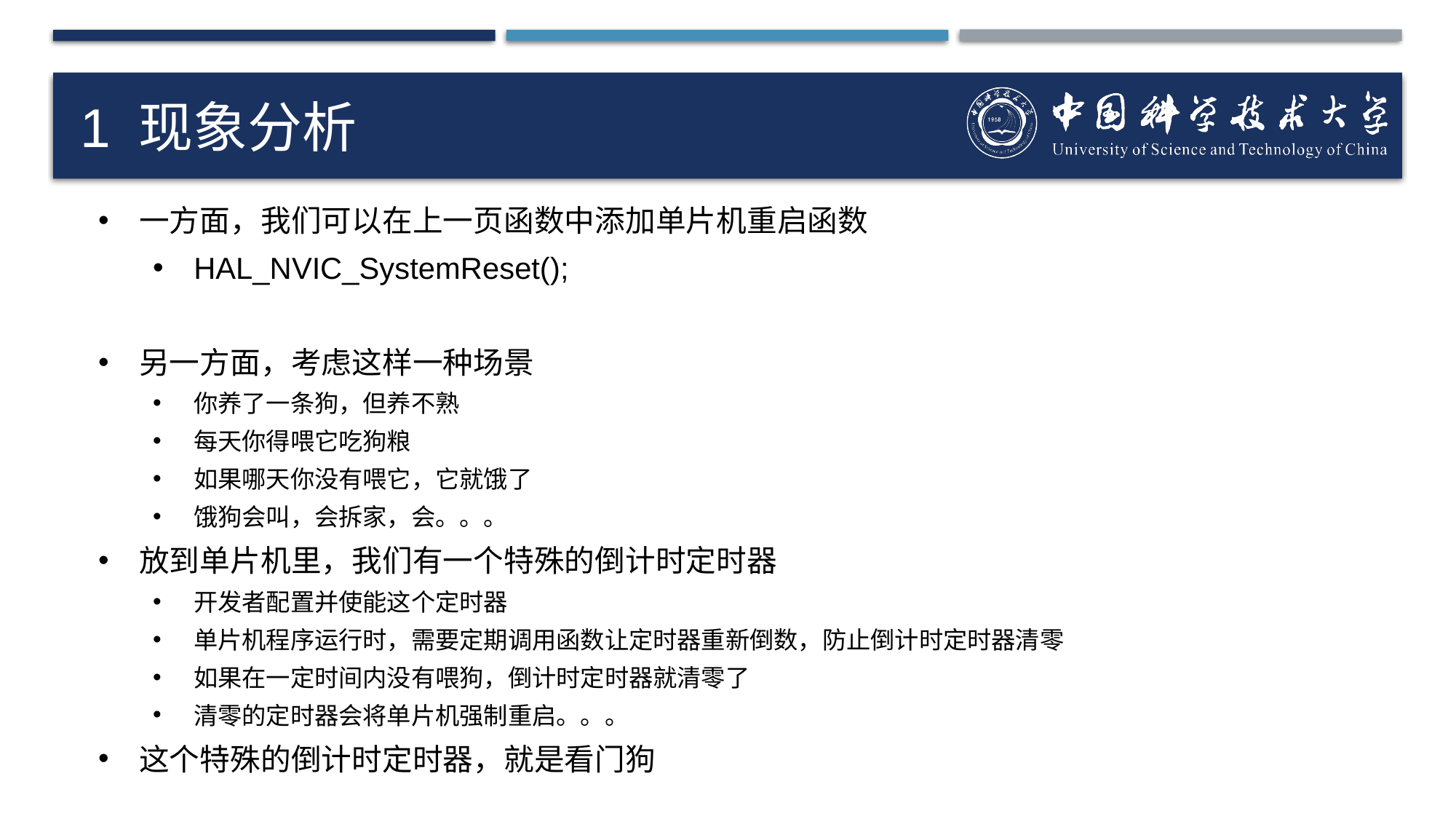

# 1 现象分析
一方面，我们可以在上一页函数中添加单片机重启函数
HAL_NVIC_SystemReset();

另一方面，考虑这样一种场景
你养了一条狗，但养不熟
每天你得喂它吃狗粮
如果哪天你没有喂它，它就饿了
饿狗会叫，会拆家，会。。。
放到单片机里，我们有一个特殊的倒计时定时器
开发者配置并使能这个定时器
单片机程序运行时，需要定期调用函数让定时器重新倒数，防止倒计时定时器清零
如果在一定时间内没有喂狗，倒计时定时器就清零了
清零的定时器会将单片机强制重启。。。
这个特殊的倒计时定时器，就是看门狗